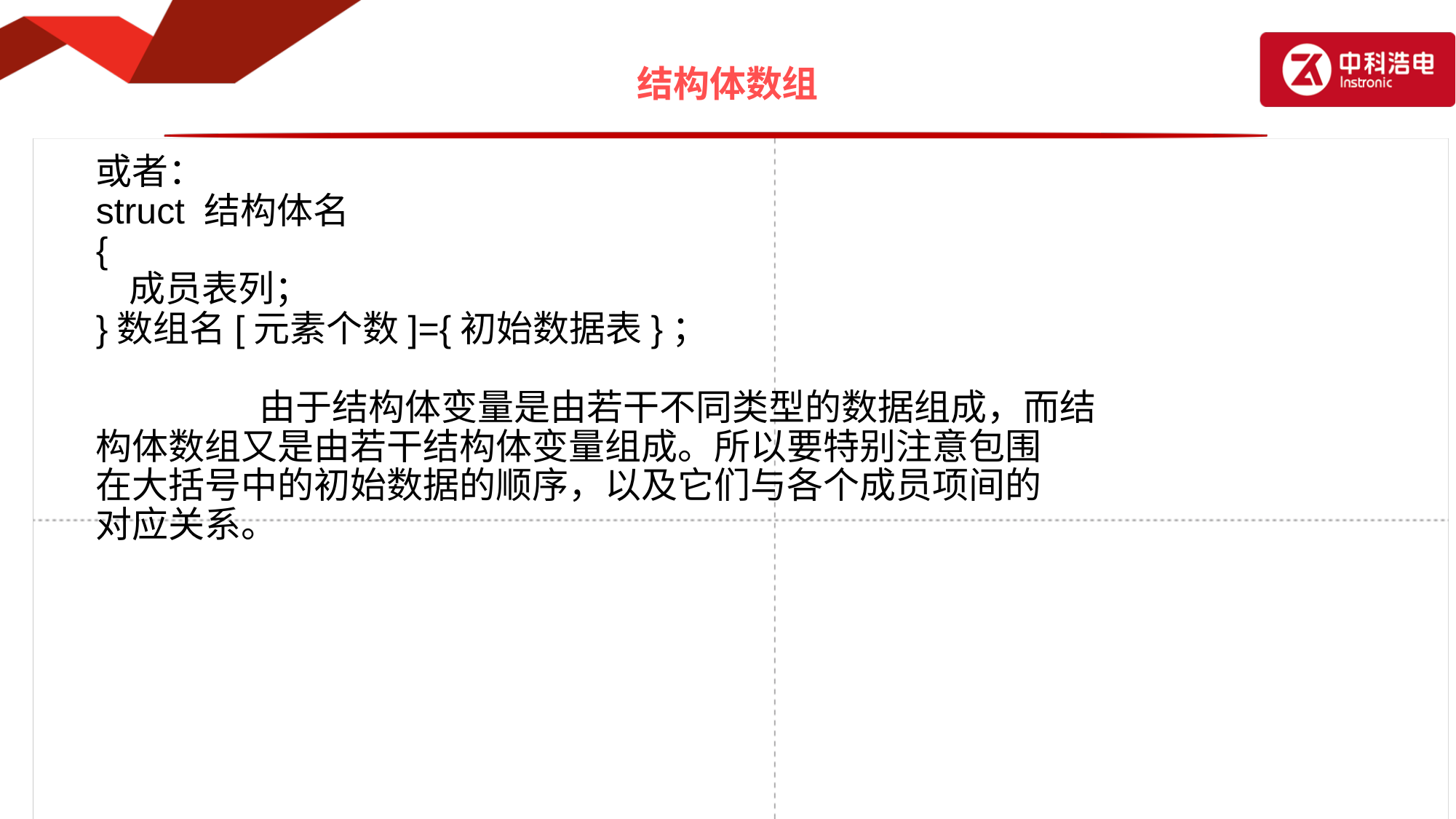

# 结构体数组
或者：
struct 结构体名
{
   成员表列；
}数组名[元素个数]={初始数据表}；

		由于结构体变量是由若干不同类型的数据组成，而结
构体数组又是由若干结构体变量组成。所以要特别注意包围
在大括号中的初始数据的顺序，以及它们与各个成员项间的
对应关系。